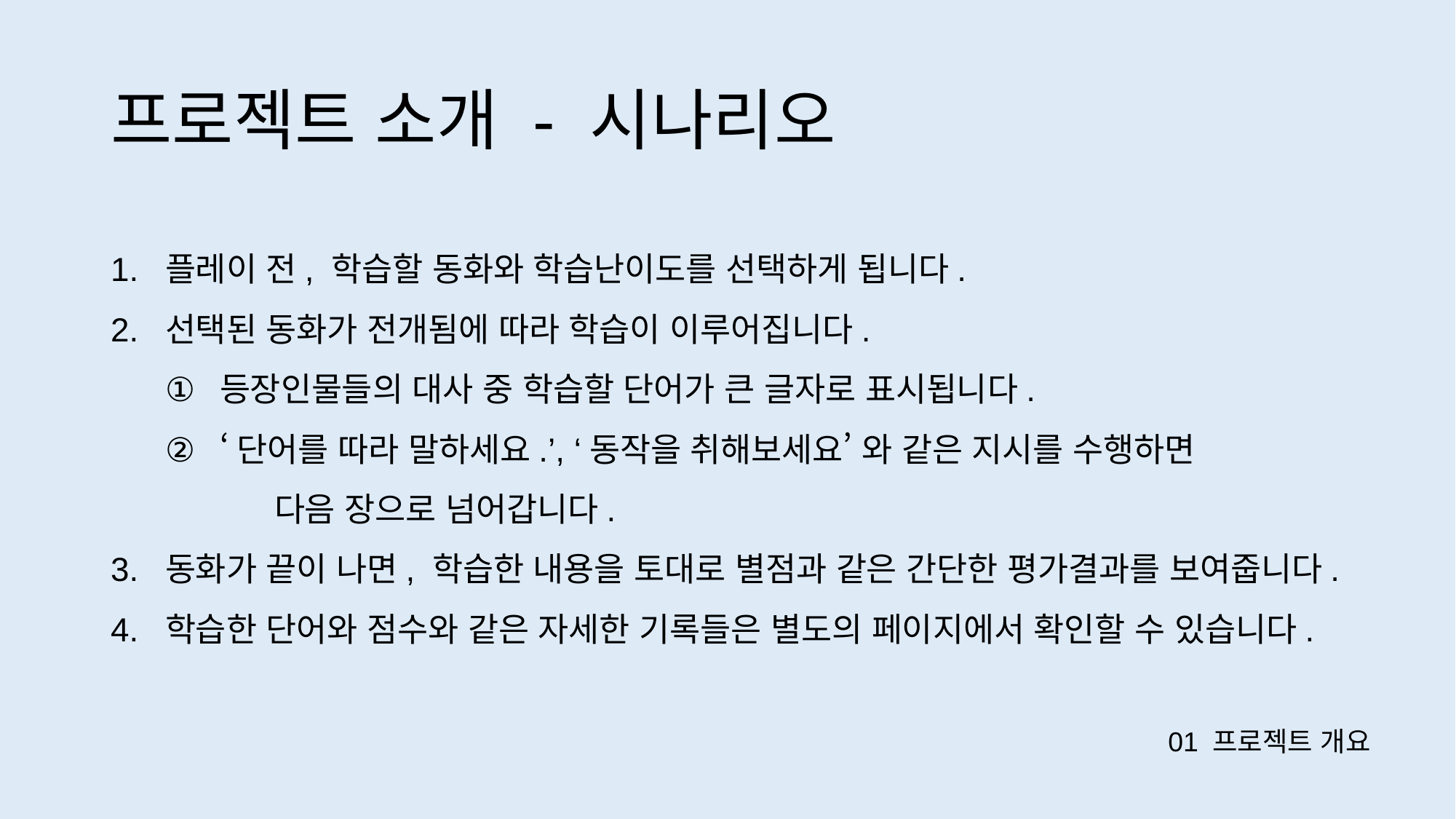

프로젝트 소개 - 시나리오
플레이 전, 학습할 동화와 학습난이도를 선택하게 됩니다.
선택된 동화가 전개됨에 따라 학습이 이루어집니다.
등장인물들의 대사 중 학습할 단어가 큰 글자로 표시됩니다.
‘단어를 따라 말하세요.’, ‘동작을 취해보세요’ 와 같은 지시를 수행하면
	다음 장으로 넘어갑니다.
동화가 끝이 나면, 학습한 내용을 토대로 별점과 같은 간단한 평가결과를 보여줍니다.
학습한 단어와 점수와 같은 자세한 기록들은 별도의 페이지에서 확인할 수 있습니다.
01 프로젝트 개요